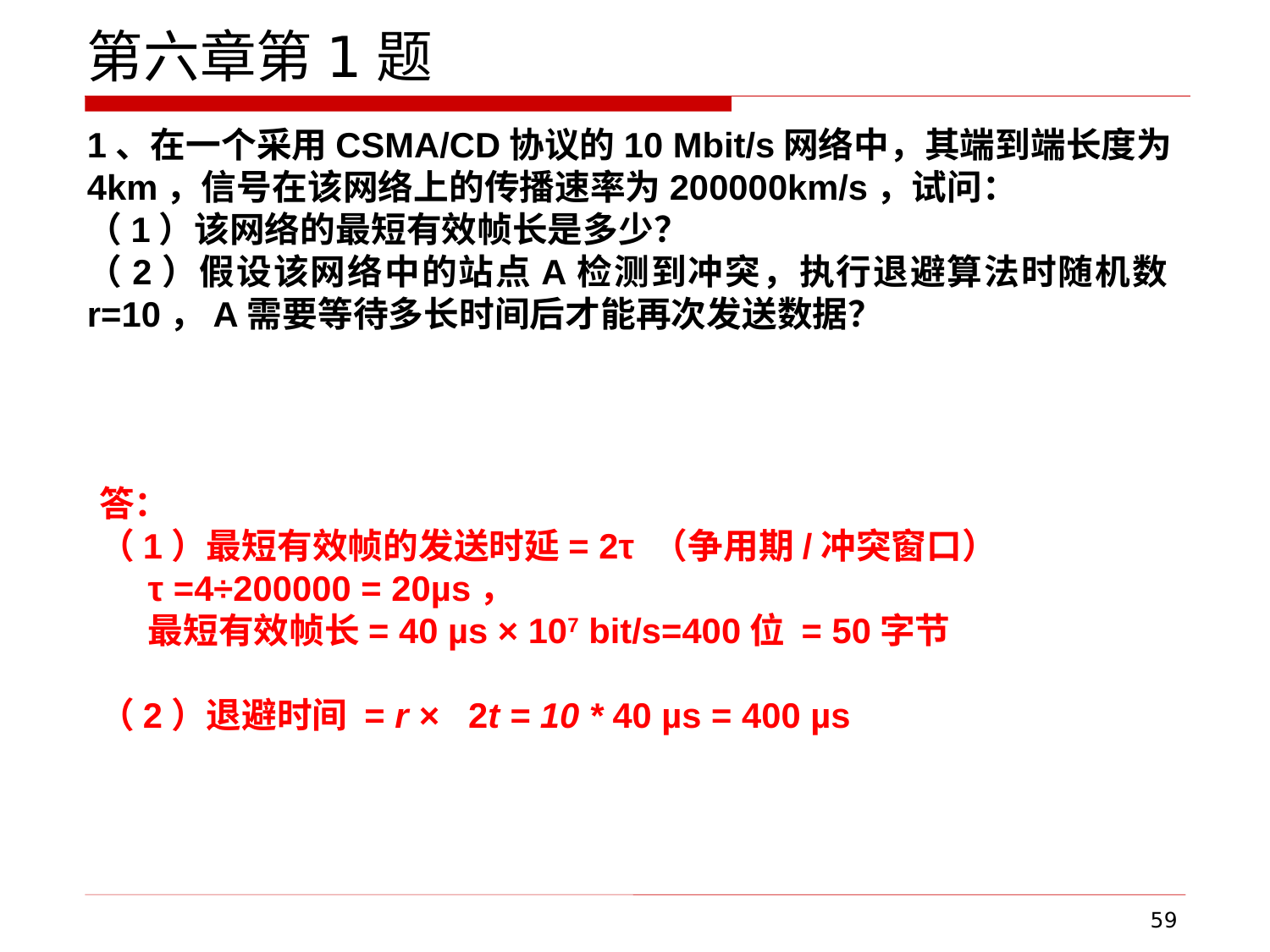

第六章第1题
1、在一个采用CSMA/CD协议的10 Mbit/s网络中，其端到端长度为4km，信号在该网络上的传播速率为200000km/s，试问：
（1）该网络的最短有效帧长是多少？
（2）假设该网络中的站点A检测到冲突，执行退避算法时随机数r=10，A需要等待多长时间后才能再次发送数据？
答：
（1）最短有效帧的发送时延= 2τ （争用期/冲突窗口）
     τ =4÷200000 = 20µs，
     最短有效帧长= 40 µs × 107 bit/s=400位 = 50字节

（2）退避时间 = r ×   2t = 10 * 40 µs = 400 µs
59